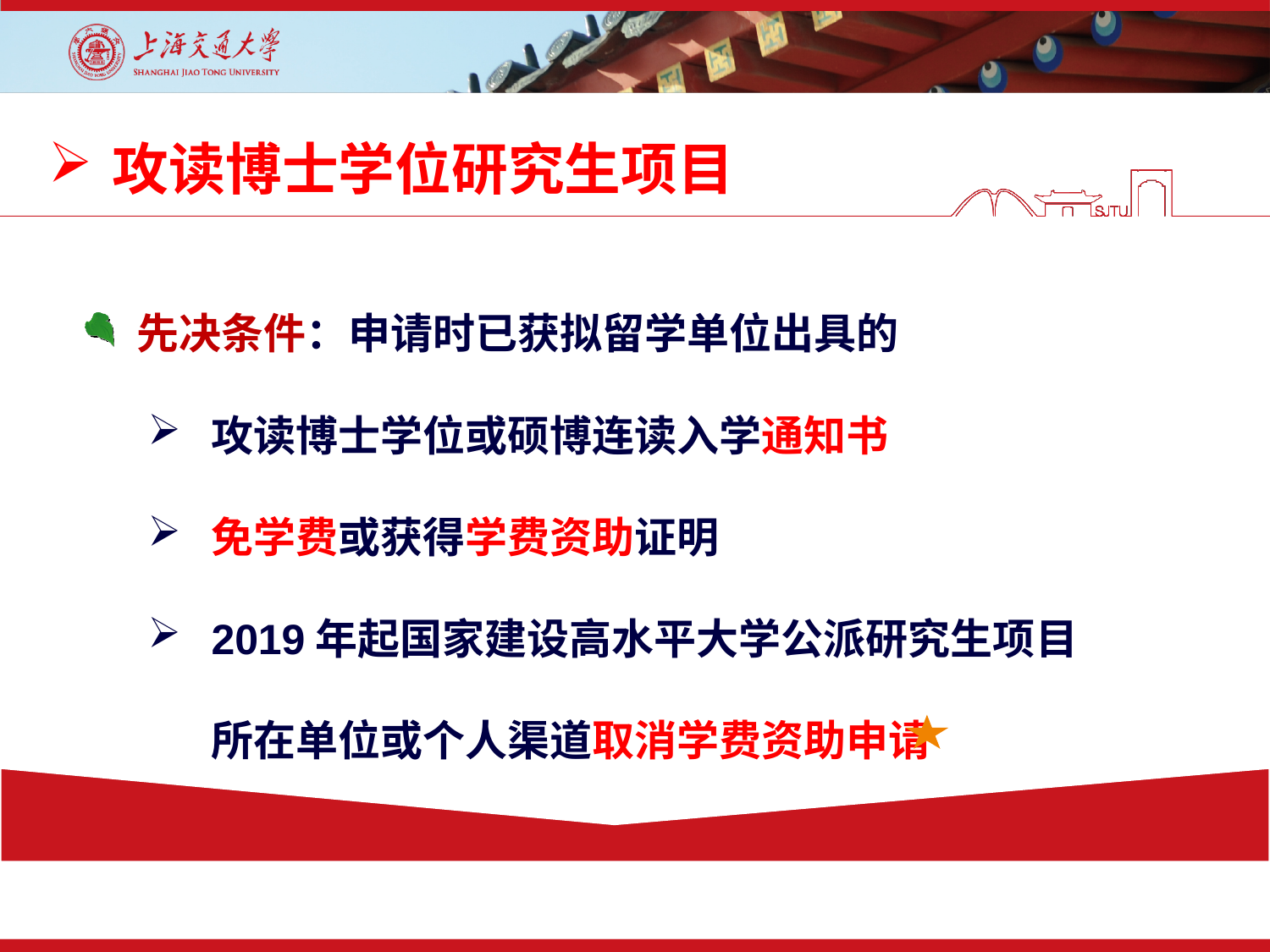

# 攻读博士学位研究生项目
 先决条件：申请时已获拟留学单位出具的
攻读博士学位或硕博连读入学通知书
免学费或获得学费资助证明
2019年起国家建设高水平大学公派研究生项目所在单位或个人渠道取消学费资助申请